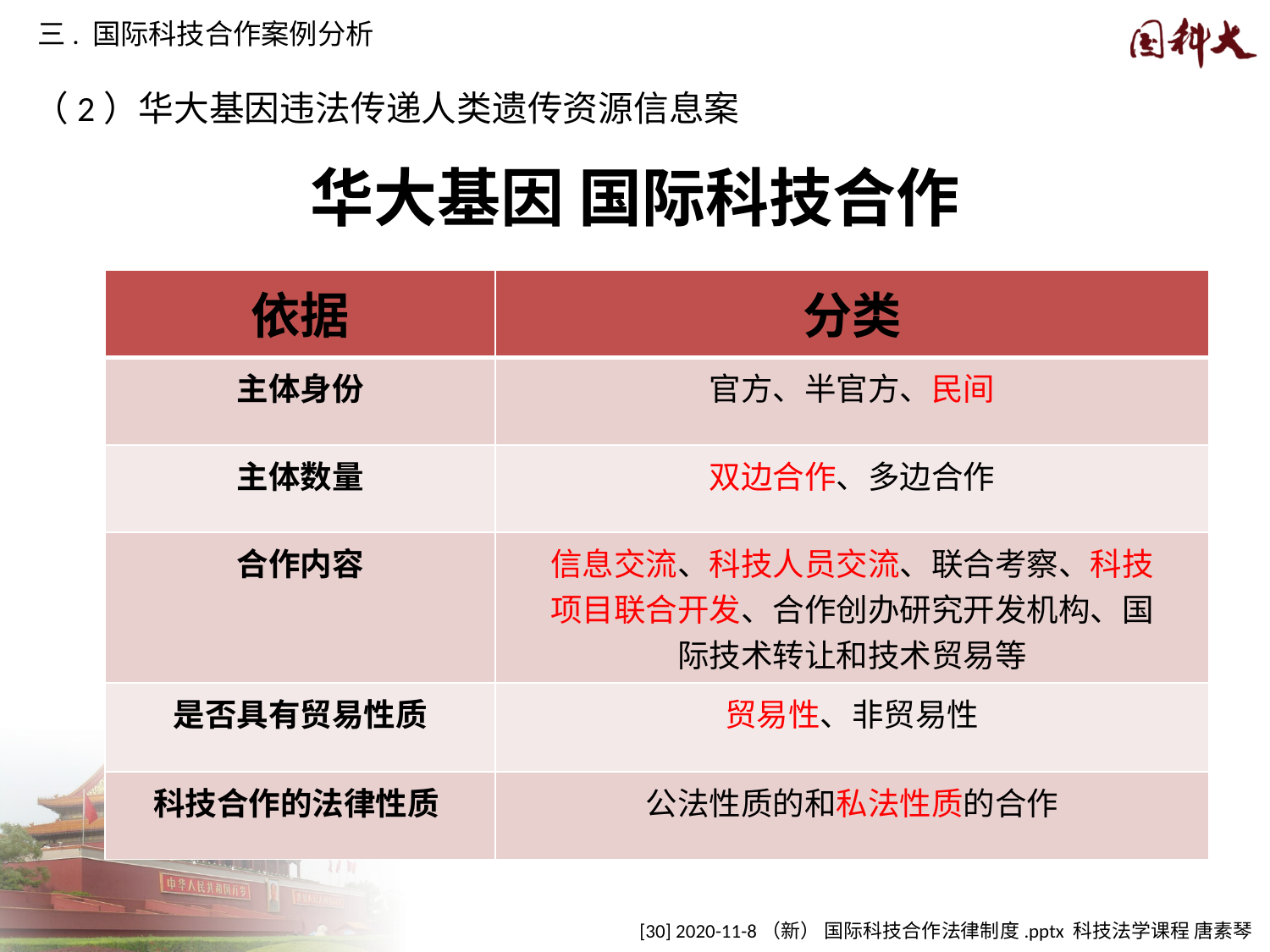

三. 国际科技合作案例分析
（2）华大基因违法传递人类遗传资源信息案

# 华大基因 国际科技合作
| 依据 | 分类 |
| --- | --- |
| 主体身份 | 官方、半官方、民间 |
| 主体数量 | 双边合作、多边合作 |
| 合作内容 | 信息交流、科技人员交流、联合考察、科技 项目联合开发、合作创办研究开发机构、国 际技术转让和技术贸易等 |
| 是否具有贸易性质 | 贸易性、非贸易性 |
| 科技合作的法律性质 | 公法性质的和私法性质的合作 |
[30] 2020-11-8（新） 国际科技合作法律制度.pptx 科技法学课程 唐素琴